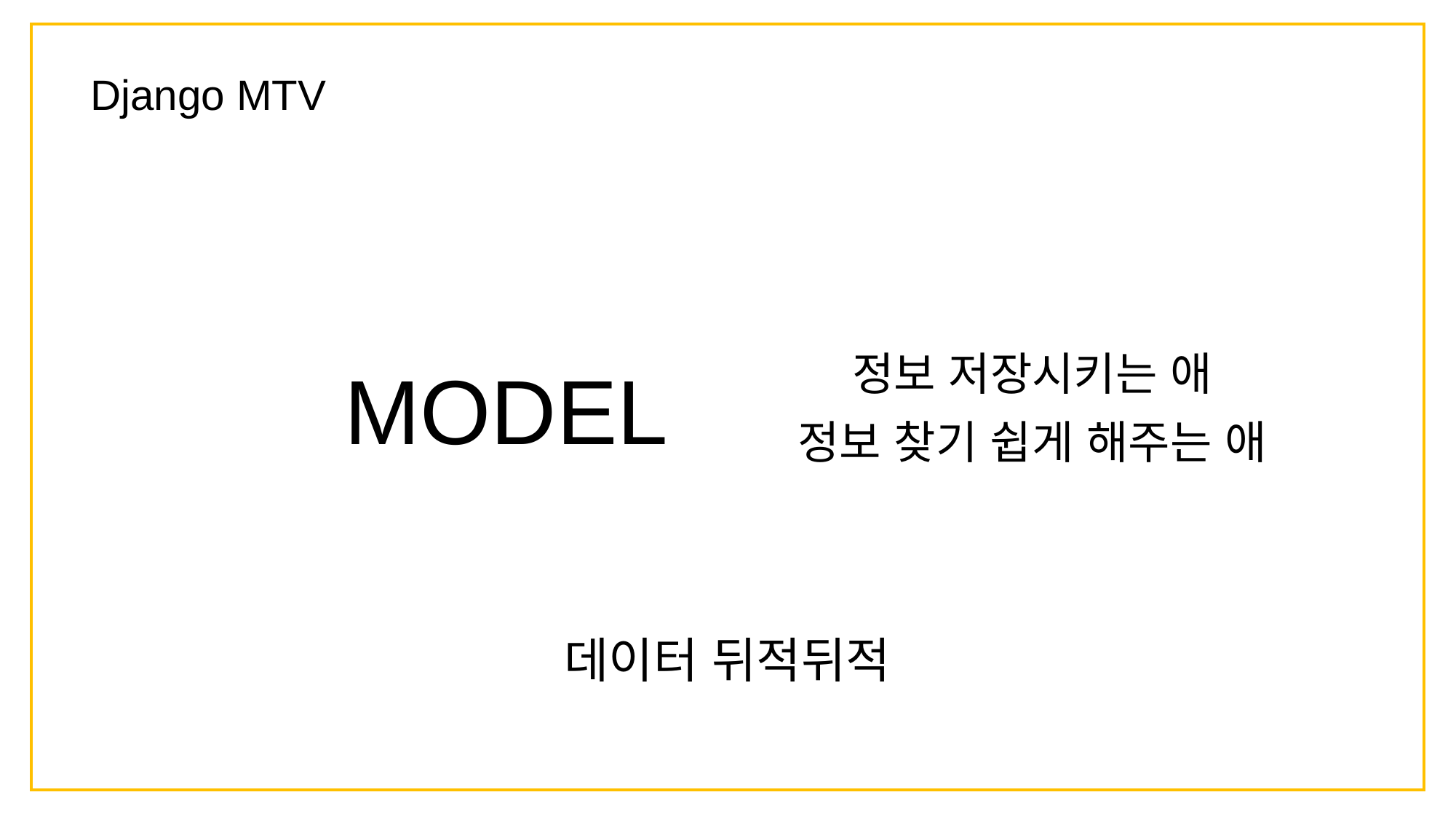

Django MTV
정보 저장시키는 애
MODEL
정보 찾기 쉽게 해주는 애
데이터 뒤적뒤적